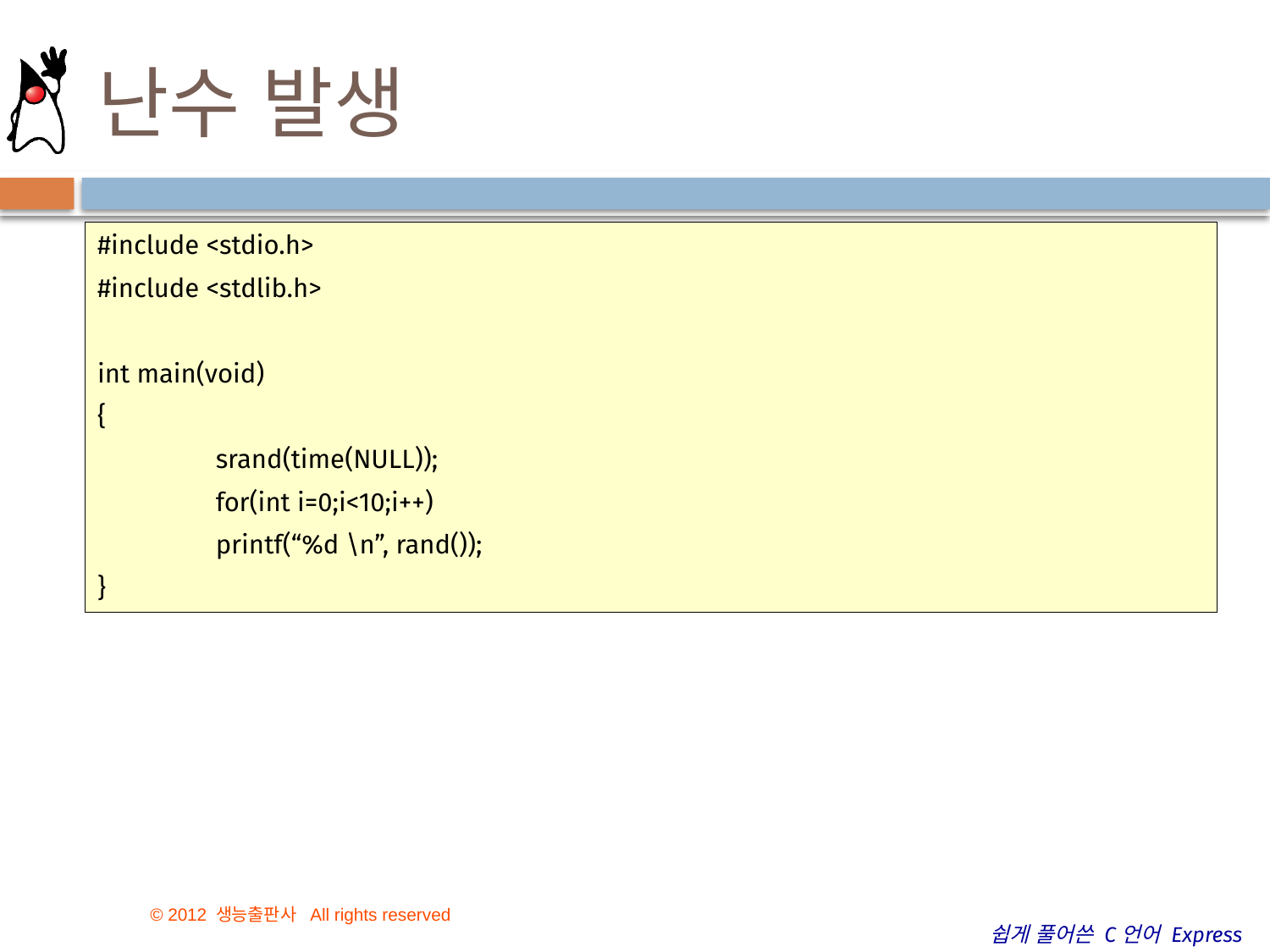

# 난수 발생
#include <stdio.h>
#include <stdlib.h>

int main(void)
{
	srand(time(NULL));
	for(int i=0;i<10;i++)
		printf(“%d \n”, rand());
}